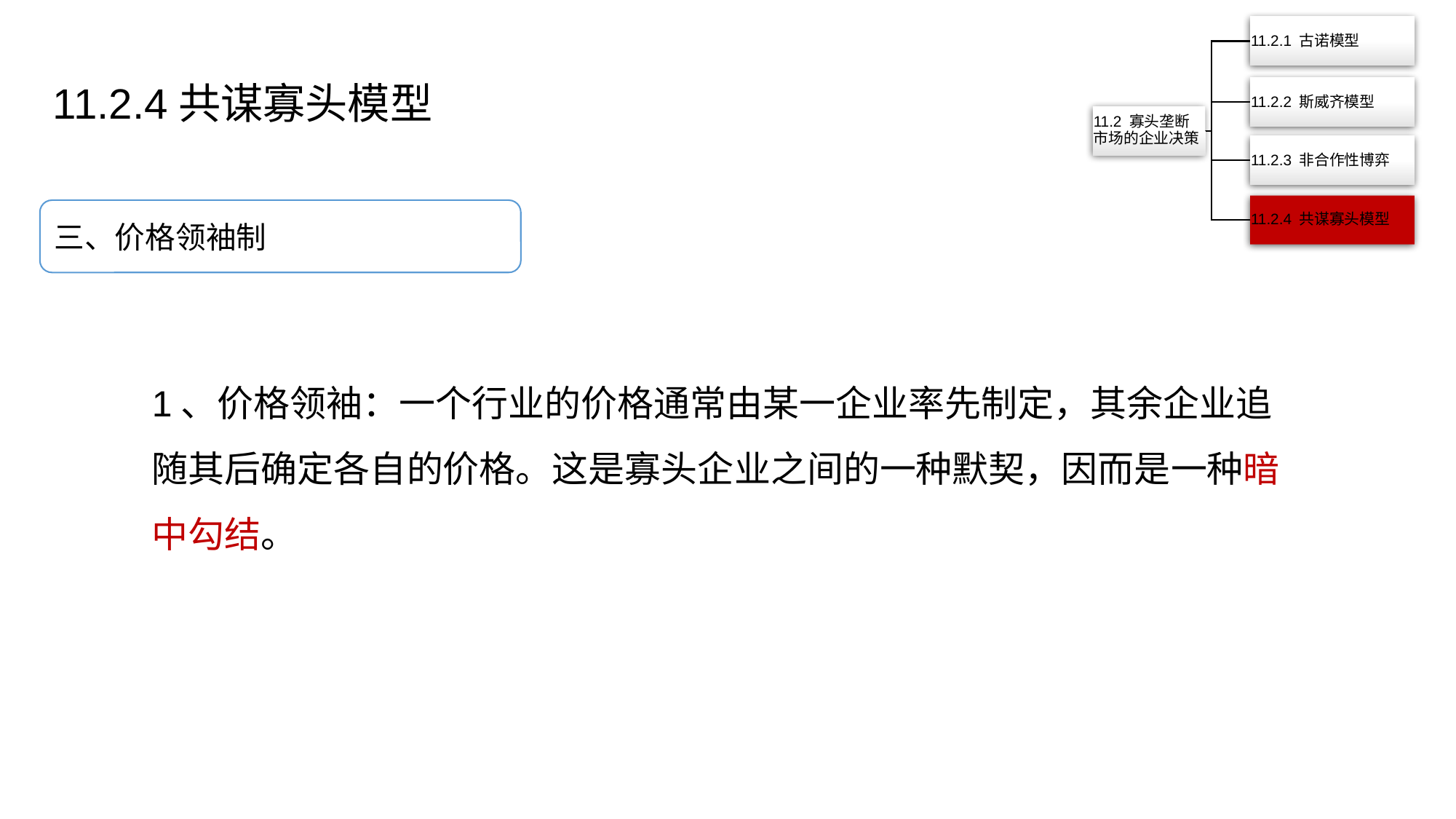

11.2 寡头垄断市场的企业决策
11.2.1 古诺模型
11.2.2 斯威齐模型
11.2.3 非合作性博弈
11.2.4 共谋寡头模型
11.2.4共谋寡头模型
三、价格领袖制
1、价格领袖：一个行业的价格通常由某一企业率先制定，其余企业追随其后确定各自的价格。这是寡头企业之间的一种默契，因而是一种暗中勾结。